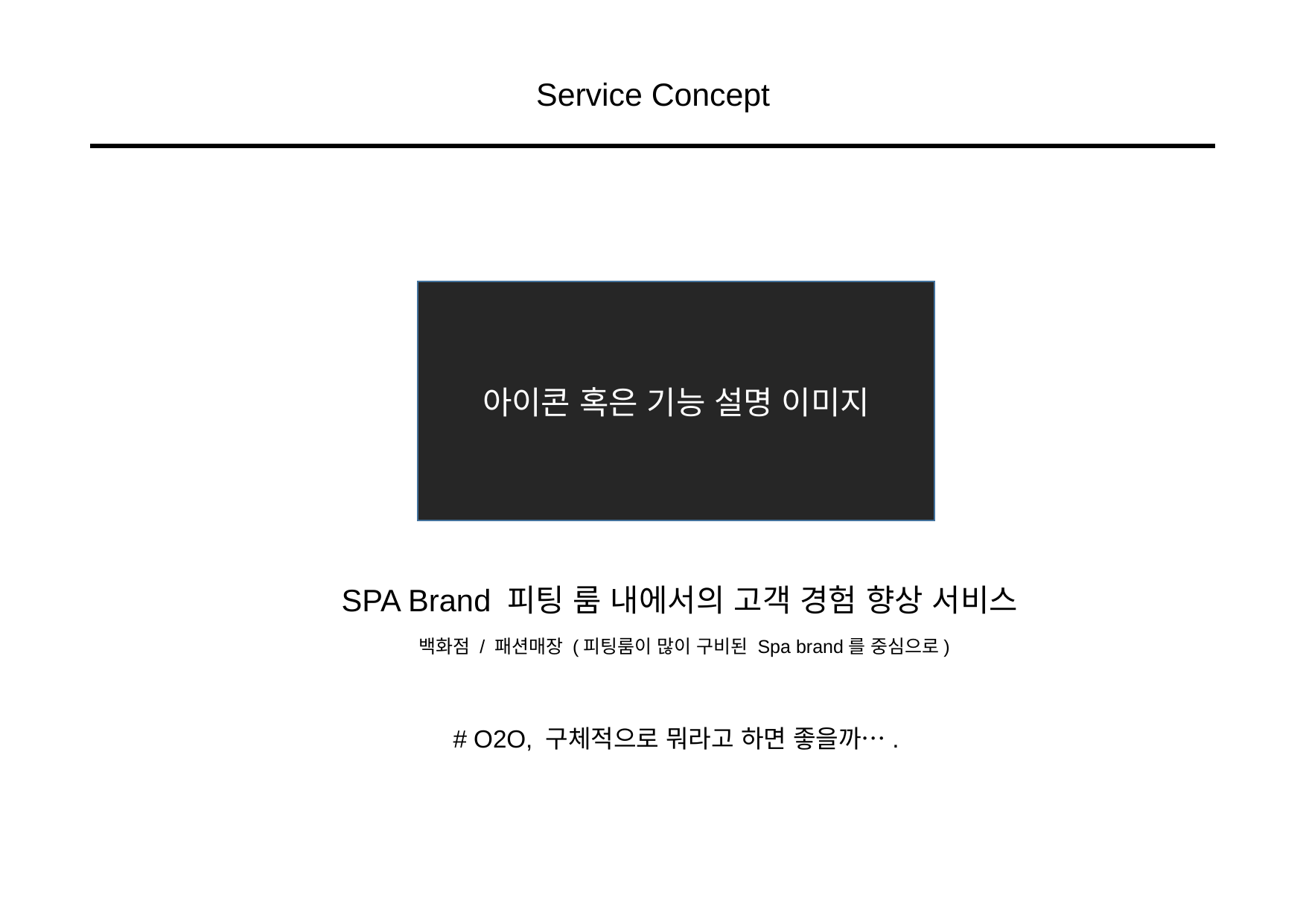

Service Concept
아이콘 혹은 기능 설명 이미지
SPA Brand 피팅 룸 내에서의 고객 경험 향상 서비스
백화점 / 패션매장 (피팅룸이 많이 구비된 Spa brand를 중심으로)
# O2O, 구체적으로 뭐라고 하면 좋을까….